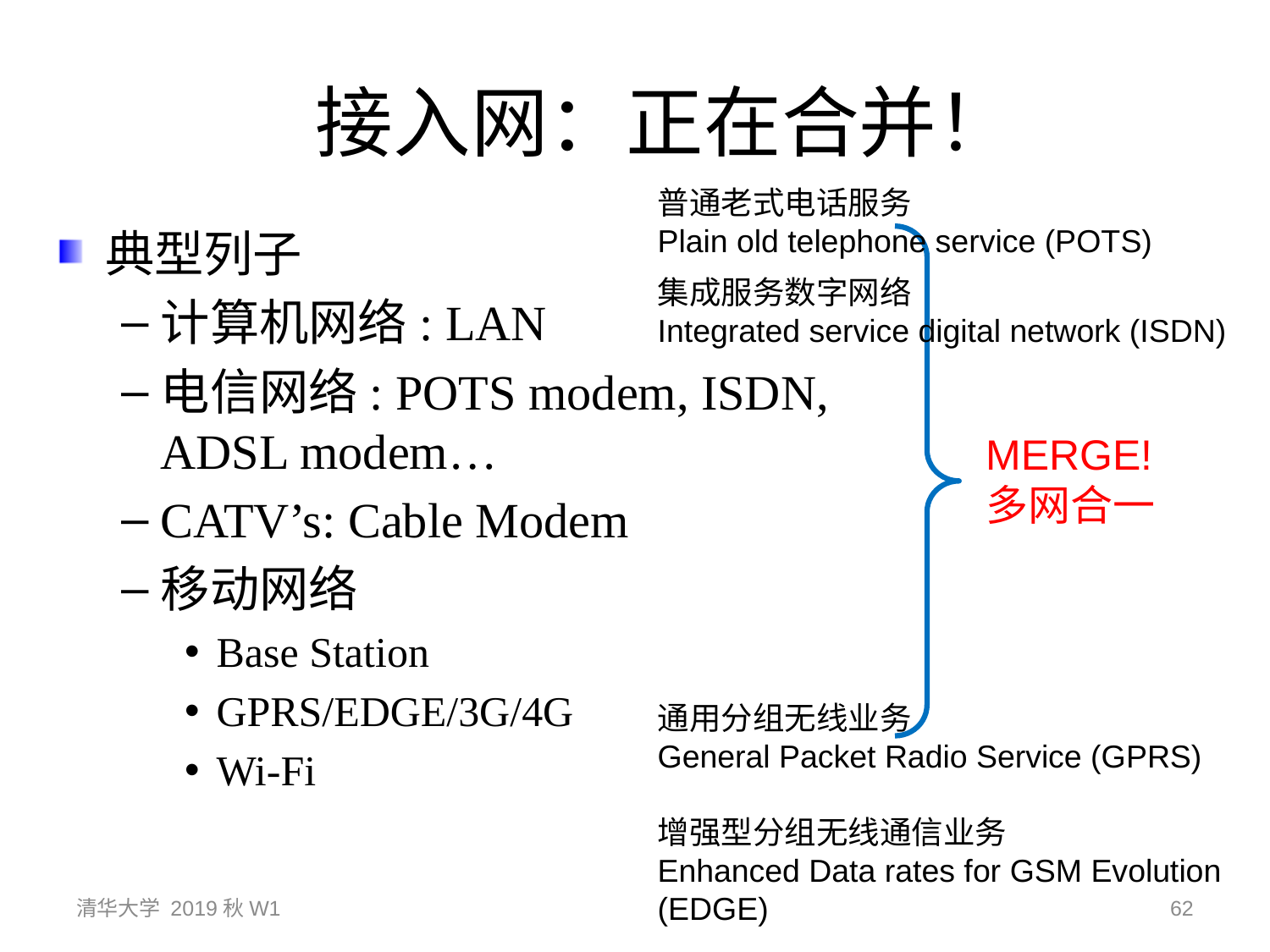

# 接入网：正在合并！
普通老式电话服务
Plain old telephone service (POTS)
典型列子
计算机网络: LAN
电信网络: POTS modem, ISDN, ADSL modem…
CATV’s: Cable Modem
移动网络
Base Station
GPRS/EDGE/3G/4G
Wi-Fi

MERGE!
多网合一
集成服务数字网络
Integrated service digital network (ISDN)
通用分组无线业务
General Packet Radio Service (GPRS)

增强型分组无线通信业务
Enhanced Data rates for GSM Evolution (EDGE)
清华大学 2019秋W1
62